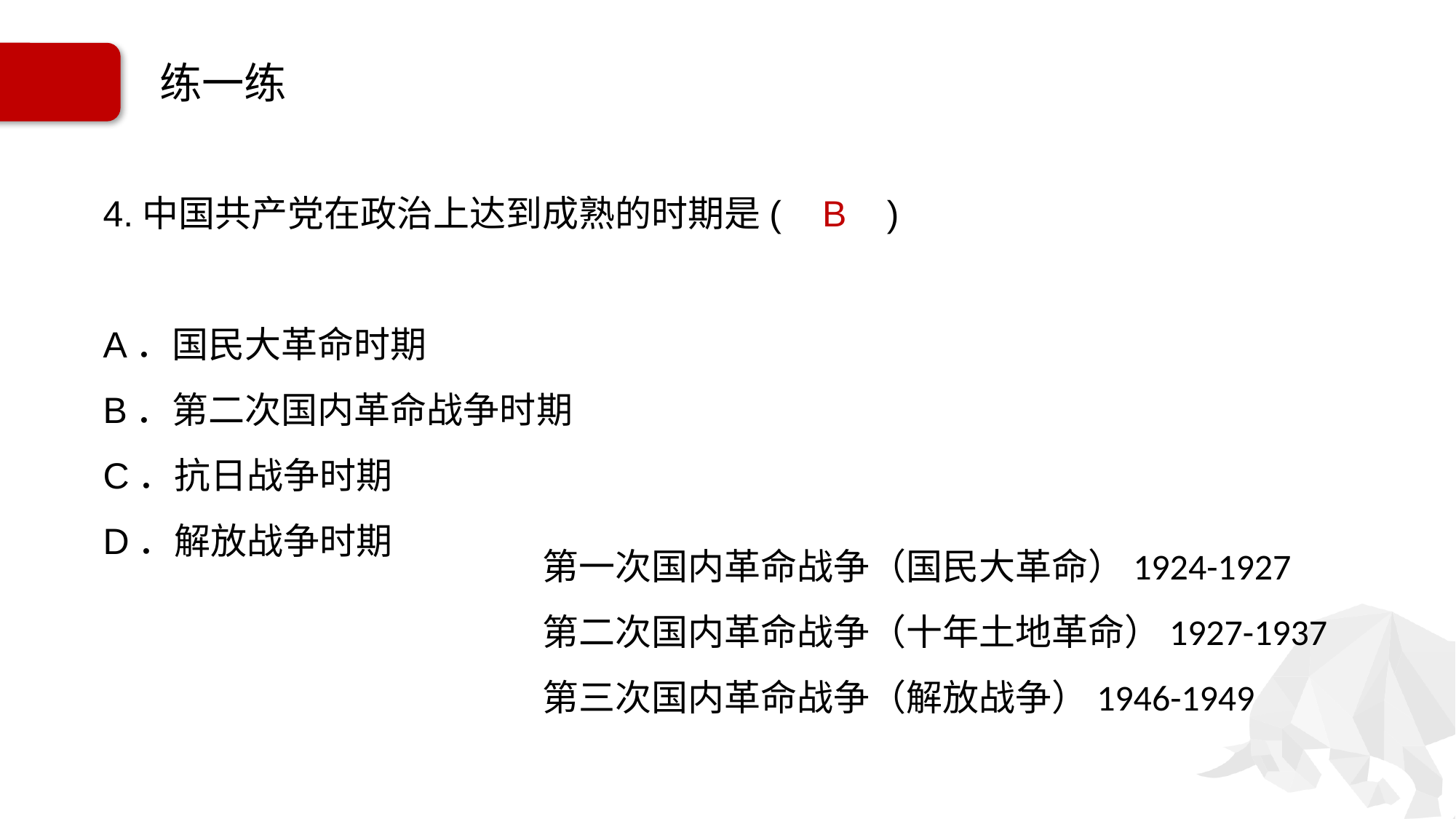

# 练一练
4.中国共产党在政治上达到成熟的时期是(    B    )

A．国民大革命时期
B．第二次国内革命战争时期
C．抗日战争时期
D．解放战争时期
第一次国内革命战争（国民大革命）1924-1927
第二次国内革命战争（十年土地革命）1927-1937
第三次国内革命战争（解放战争）1946-1949